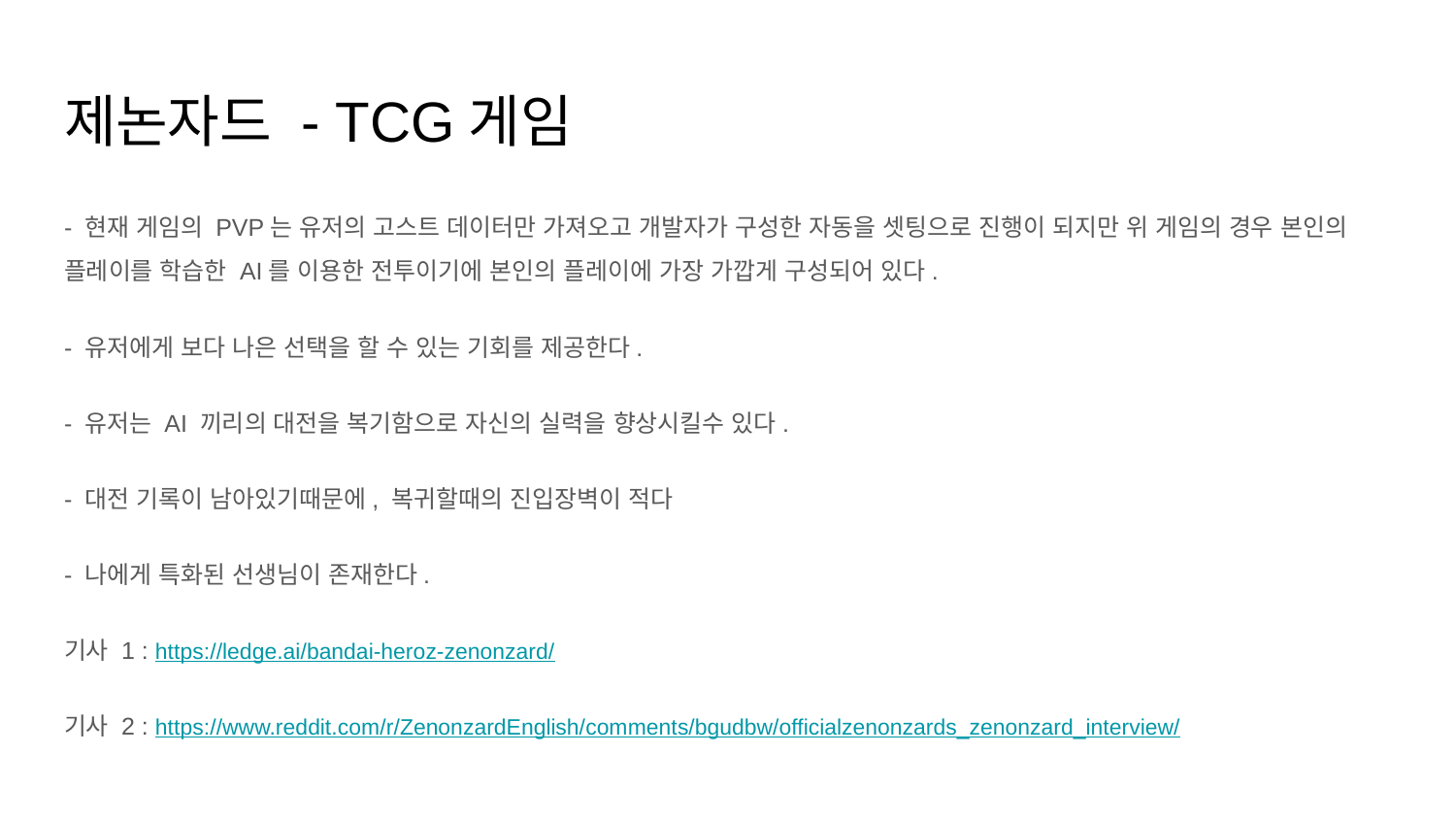

# 제논자드 - TCG게임
- 현재 게임의 PVP는 유저의 고스트 데이터만 가져오고 개발자가 구성한 자동을 셋팅으로 진행이 되지만 위 게임의 경우 본인의 플레이를 학습한 AI를 이용한 전투이기에 본인의 플레이에 가장 가깝게 구성되어 있다.
- 유저에게 보다 나은 선택을 할 수 있는 기회를 제공한다.
- 유저는 AI 끼리의 대전을 복기함으로 자신의 실력을 향상시킬수 있다.
- 대전 기록이 남아있기때문에, 복귀할때의 진입장벽이 적다
- 나에게 특화된 선생님이 존재한다.
기사 1 : https://ledge.ai/bandai-heroz-zenonzard/
기사 2 : https://www.reddit.com/r/ZenonzardEnglish/comments/bgudbw/officialzenonzards_zenonzard_interview/